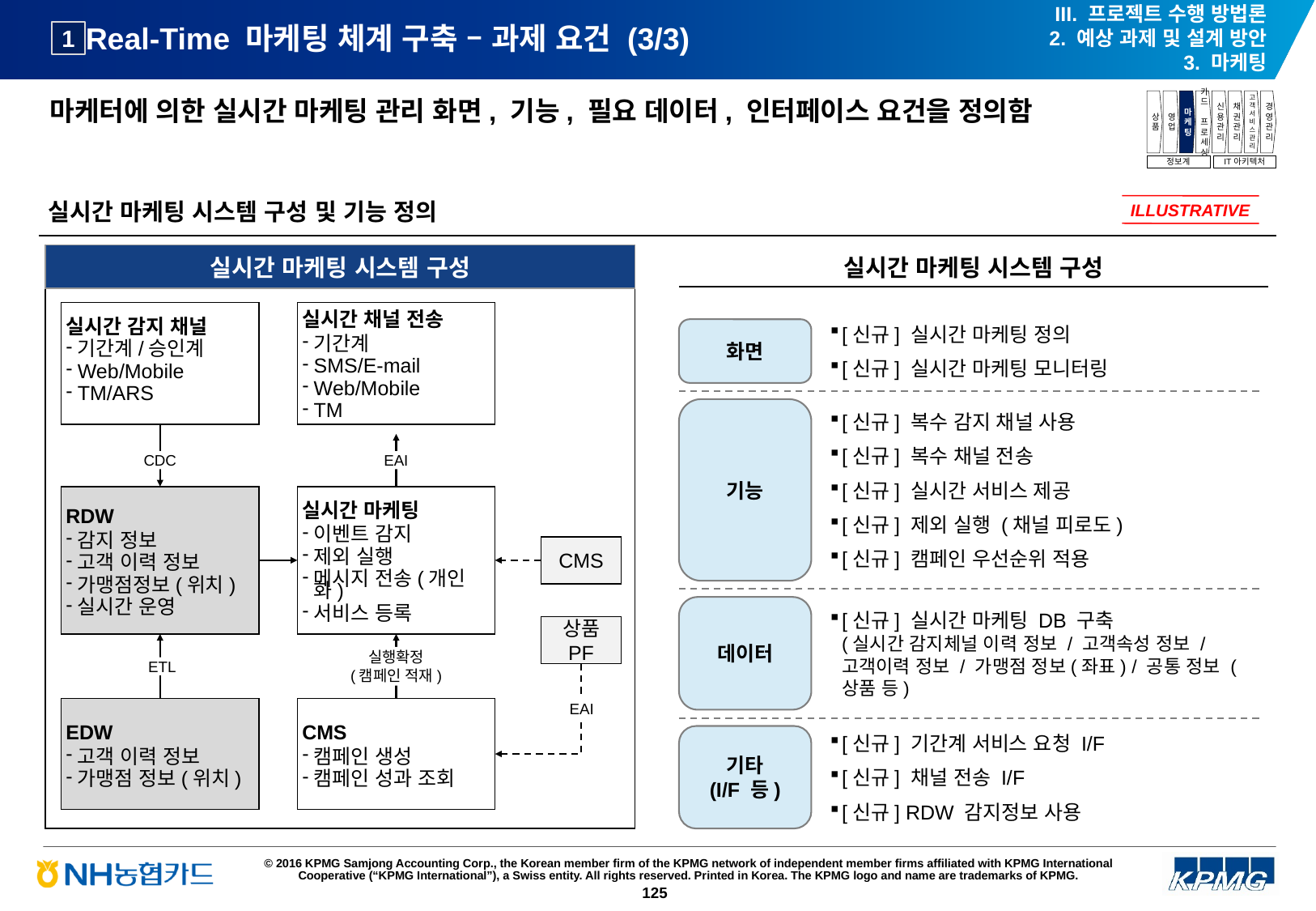

III. 프로젝트 수행 방법론
2. 예상 과제 및 설계 방안
3. 마케팅
# Real-Time 마케팅 체계 구축 – 과제 요건 (3/3)
1
마케터에 의한 실시간 마케팅 관리 화면, 기능, 필요 데이터, 인터페이스 요건을 정의함
상품
영업
마케팅
카드
프로세싱
신용관리
채권관리
고객서비스관리
경영관리
정보계
IT아키텍처
실시간 마케팅 시스템 구성 및 기능 정의
ILLUSTRATIVE
실시간 마케팅 시스템 구성
실시간 마케팅 시스템 구성

실시간 감지 채널
기간계/승인계
Web/Mobile
TM/ARS
실시간 채널 전송
기간계
SMS/E-mail
Web/Mobile
TM
[신규] 실시간 마케팅 정의
[신규] 실시간 마케팅 모니터링
화면
기능
[신규] 복수 감지 채널 사용
[신규] 복수 채널 전송
[신규] 실시간 서비스 제공
[신규] 제외 실행 (채널 피로도)
[신규] 캠페인 우선순위 적용
CDC
EAI
RDW
감지 정보
고객 이력 정보
가맹점정보(위치)
실시간 운영
실시간 마케팅
이벤트 감지
제외 실행
메시지 전송(개인화)
서비스 등록
CMS
데이터
[신규] 실시간 마케팅 DB 구축
(실시간 감지체널 이력 정보 / 고객속성 정보 / 고객이력 정보 / 가맹점 정보(좌표) / 공통 정보 (상품 등)
상품 PF
실행확정
(캠페인 적재)
ETL
EAI
EDW
고객 이력 정보
가맹점 정보(위치)
CMS
캠페인 생성
캠페인 성과 조회
기타
(I/F 등)
[신규] 기간계 서비스 요청 I/F
[신규] 채널 전송 I/F
[신규] RDW 감지정보 사용